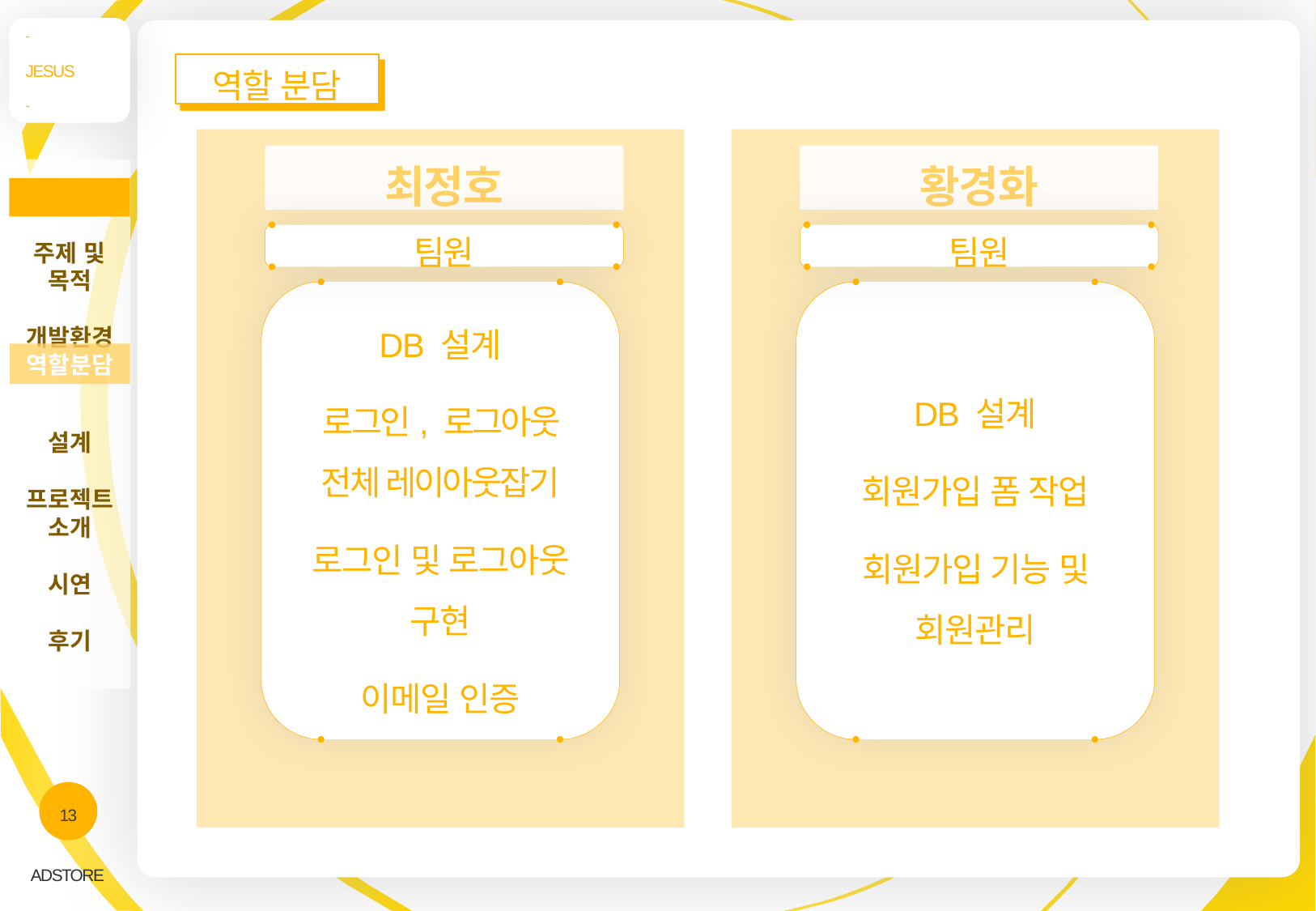

-
JESUS
-
역할 분담

최정호
DB 설계
로그인, 로그아웃 전체 레이아웃잡기
로그인 및 로그아웃 구현
이메일 인증

황경화
DB 설계
회원가입 폼 작업
회원가입 기능 및 회원관리

주제 및 목적

개발환경

설계

프로젝트 소개

시연

후기

INDEX
팀원
팀원
역할분담
13
ADSTORE